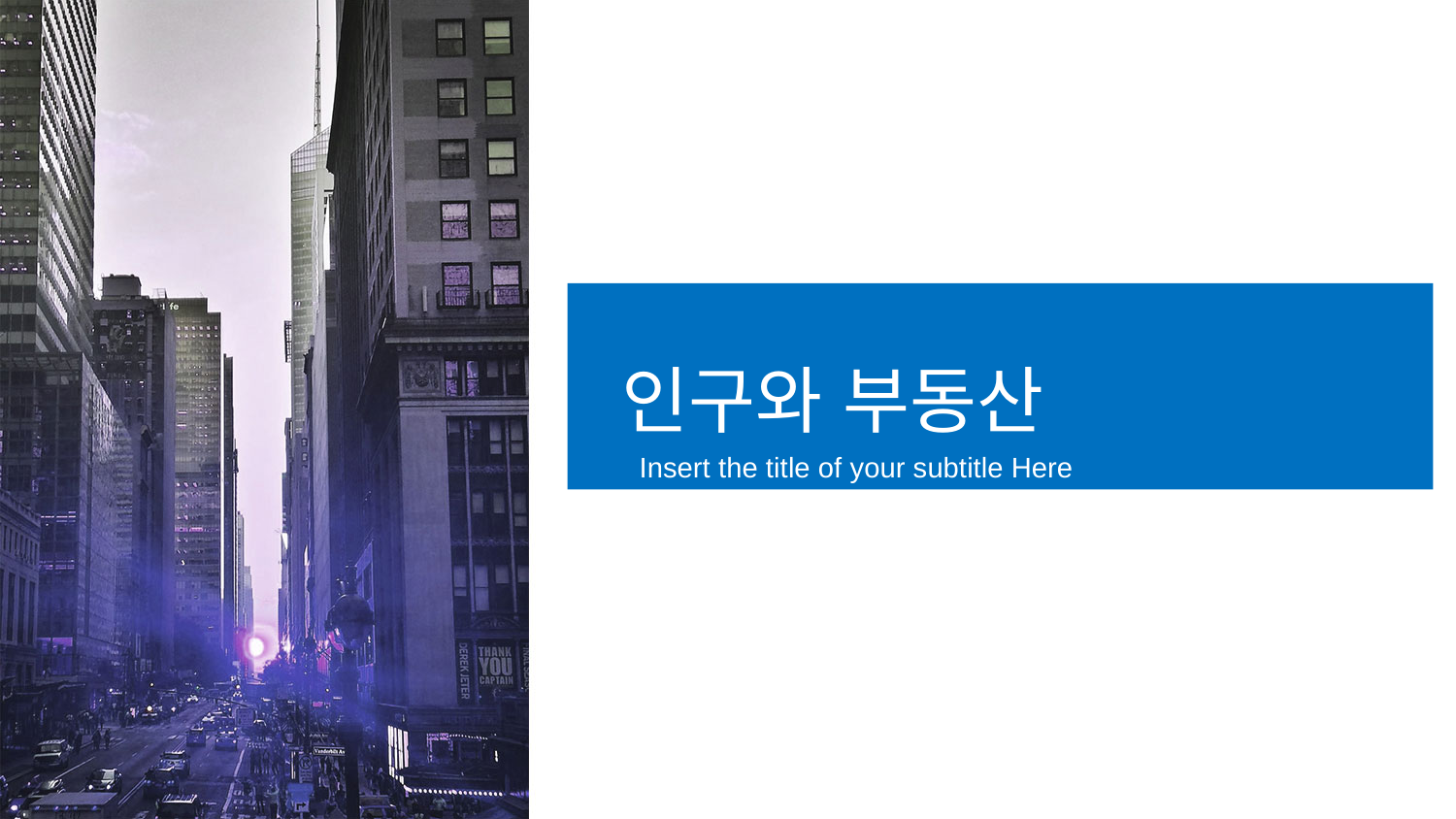

인구와 부동산
Insert the title of your subtitle Here